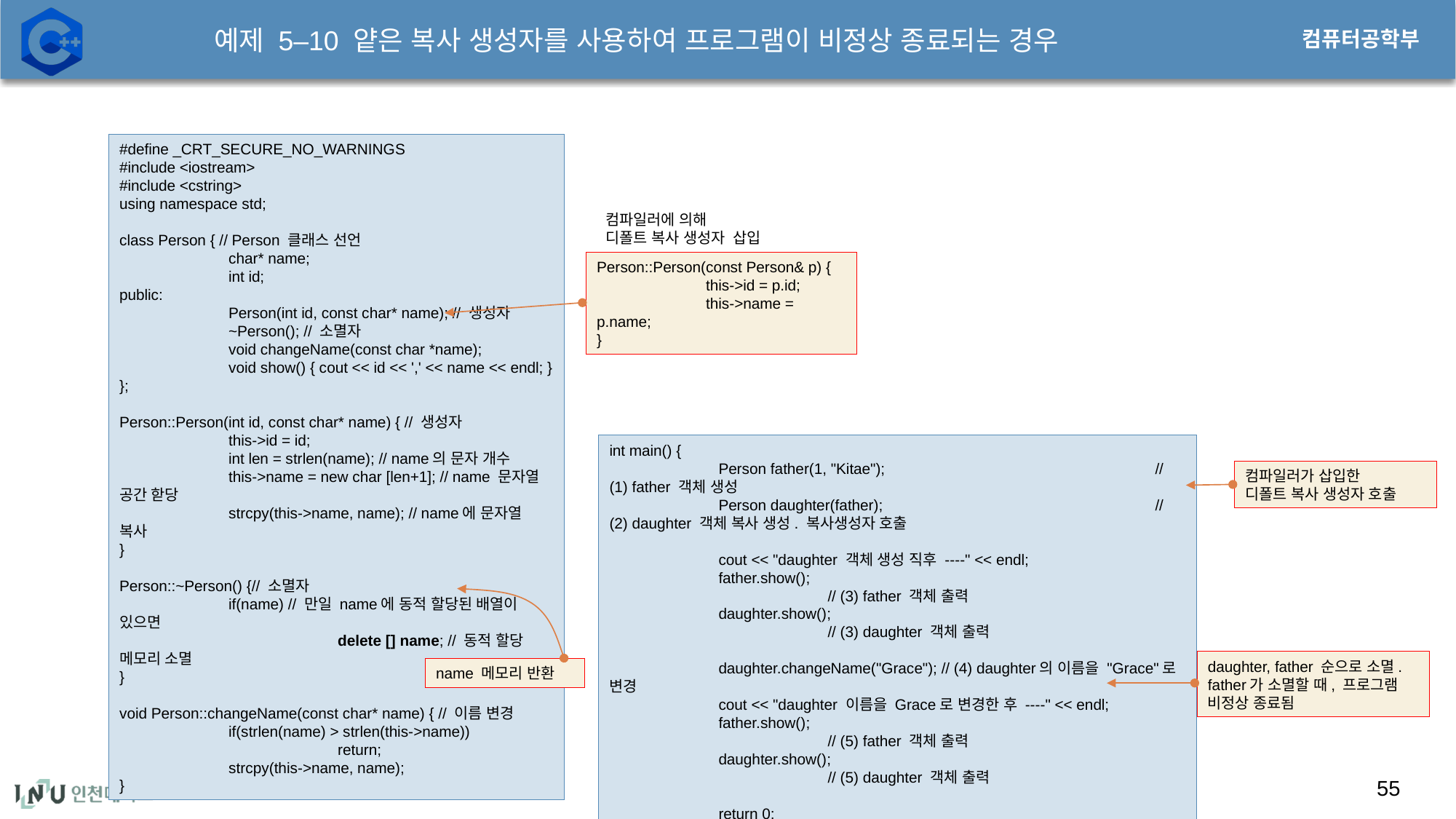

# 예제 5–10 얕은 복사 생성자를 사용하여 프로그램이 비정상 종료되는 경우
#define _CRT_SECURE_NO_WARNINGS
#include <iostream>
#include <cstring>
using namespace std;

class Person { // Person 클래스 선언
	char* name;
	int id;
public:
	Person(int id, const char* name); // 생성자
	~Person(); // 소멸자
	void changeName(const char *name);
	void show() { cout << id << ',' << name << endl; }
};

Person::Person(int id, const char* name) { // 생성자
	this->id = id;
	int len = strlen(name); // name의 문자 개수
	this->name = new char [len+1]; // name 문자열 공간 핟당
	strcpy(this->name, name); // name에 문자열 복사
}

Person::~Person() {// 소멸자
	if(name) // 만일 name에 동적 할당된 배열이 있으면
		delete [] name; // 동적 할당 메모리 소멸
}

void Person::changeName(const char* name) { // 이름 변경
	if(strlen(name) > strlen(this->name))
		return;
	strcpy(this->name, name);
}
컴파일러에 의해
디폴트 복사 생성자  삽입
Person::Person(const Person& p) {
	this->id = p.id;
	this->name = p.name;
}

int main() {
	Person father(1, "Kitae");			// (1) father 객체 생성
	Person daughter(father);			// (2) daughter 객체 복사 생성. 복사생성자 호출

	cout << "daughter 객체 생성 직후 ----" << endl;
	father.show();						// (3) father 객체 출력
	daughter.show();					// (3) daughter 객체 출력

	daughter.changeName("Grace"); // (4) daughter의 이름을 "Grace"로 변경
	cout << "daughter 이름을 Grace로 변경한 후 ----" << endl;
	father.show();						// (5) father 객체 출력
	daughter.show();					// (5) daughter 객체 출력

	return 0;								// (6), (7) daughter, father 객체 소멸
}
컴파일러가 삽입한
디폴트 복사 생성자 호출

daughter, father 순으로 소멸.
father가 소멸할 때, 프로그램 비정상 종료됨
name 메모리 반환